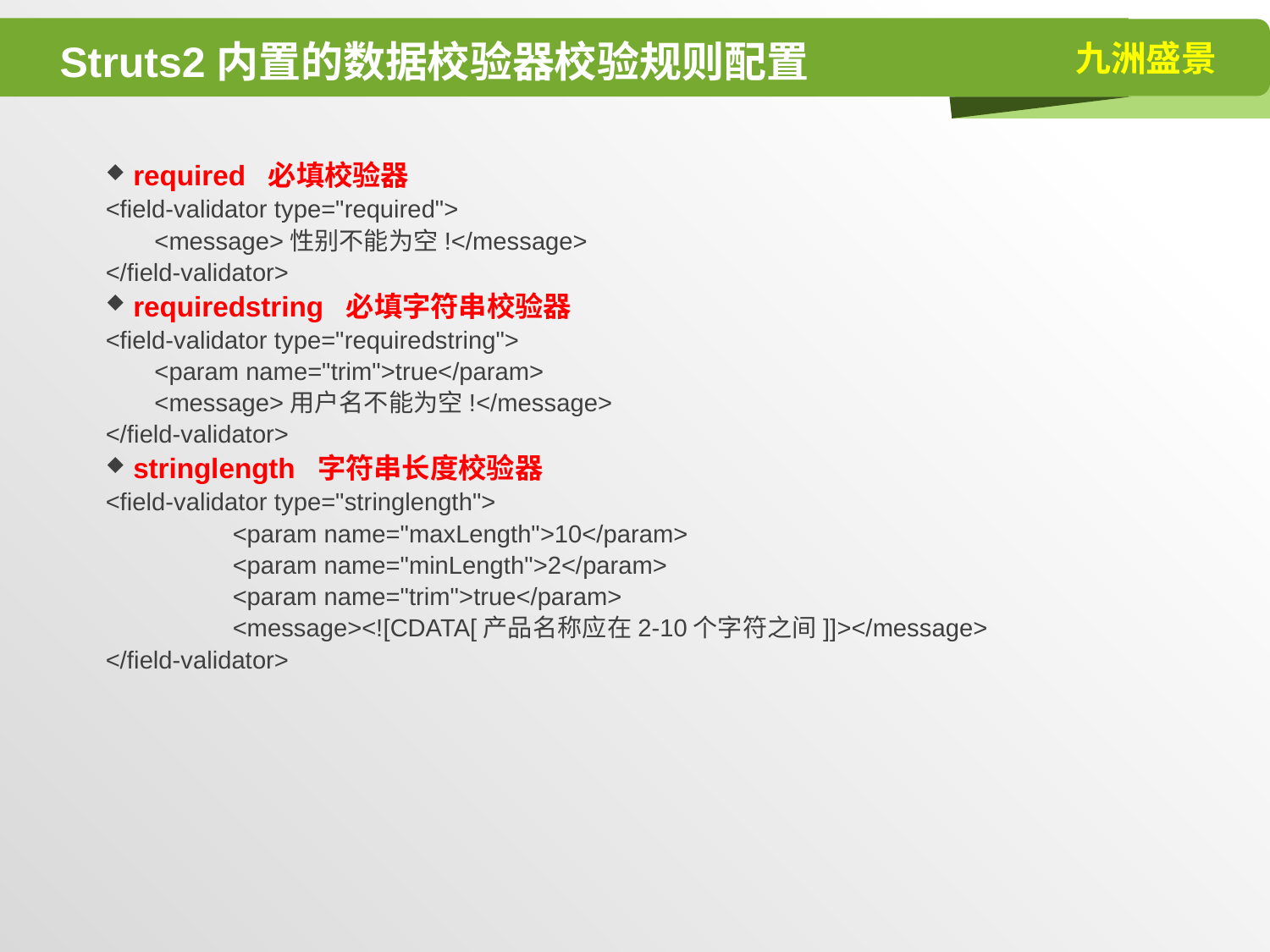

# Struts2内置的数据校验器校验规则配置
 required  必填校验器
<field-validator type="required">
       <message>性别不能为空!</message>
</field-validator>
 requiredstring  必填字符串校验器
<field-validator type="requiredstring">
       <param name="trim">true</param>
       <message>用户名不能为空!</message>
</field-validator>
 stringlength  字符串长度校验器
<field-validator type="stringlength">
	<param name="maxLength">10</param>
	<param name="minLength">2</param>
	<param name="trim">true</param>
	<message><![CDATA[产品名称应在2-10个字符之间]]></message>
</field-validator>